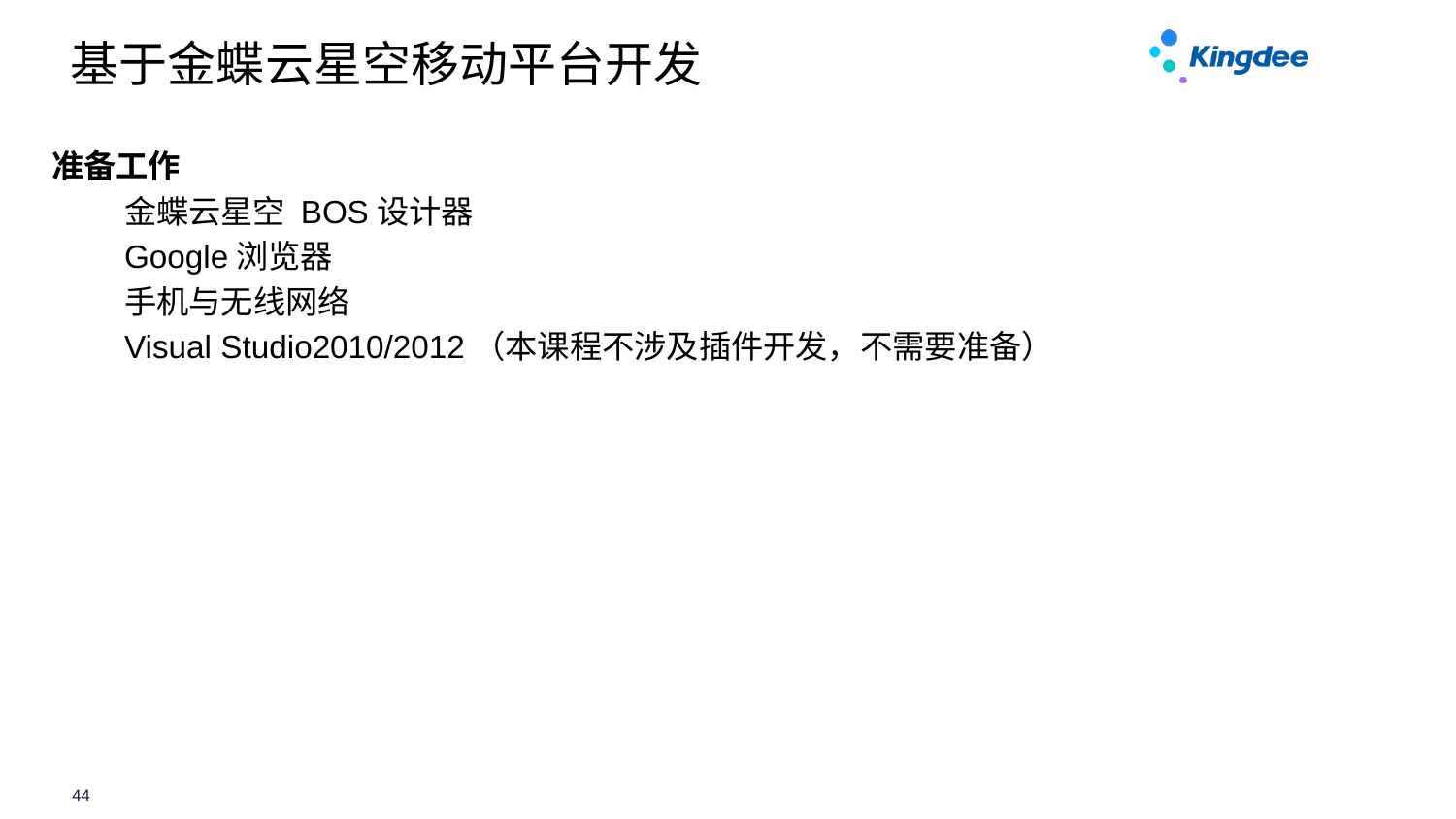

# 基于金蝶云星空移动平台开发
准备工作
金蝶云星空 BOS设计器
Google浏览器
手机与无线网络
Visual Studio2010/2012（本课程不涉及插件开发，不需要准备）